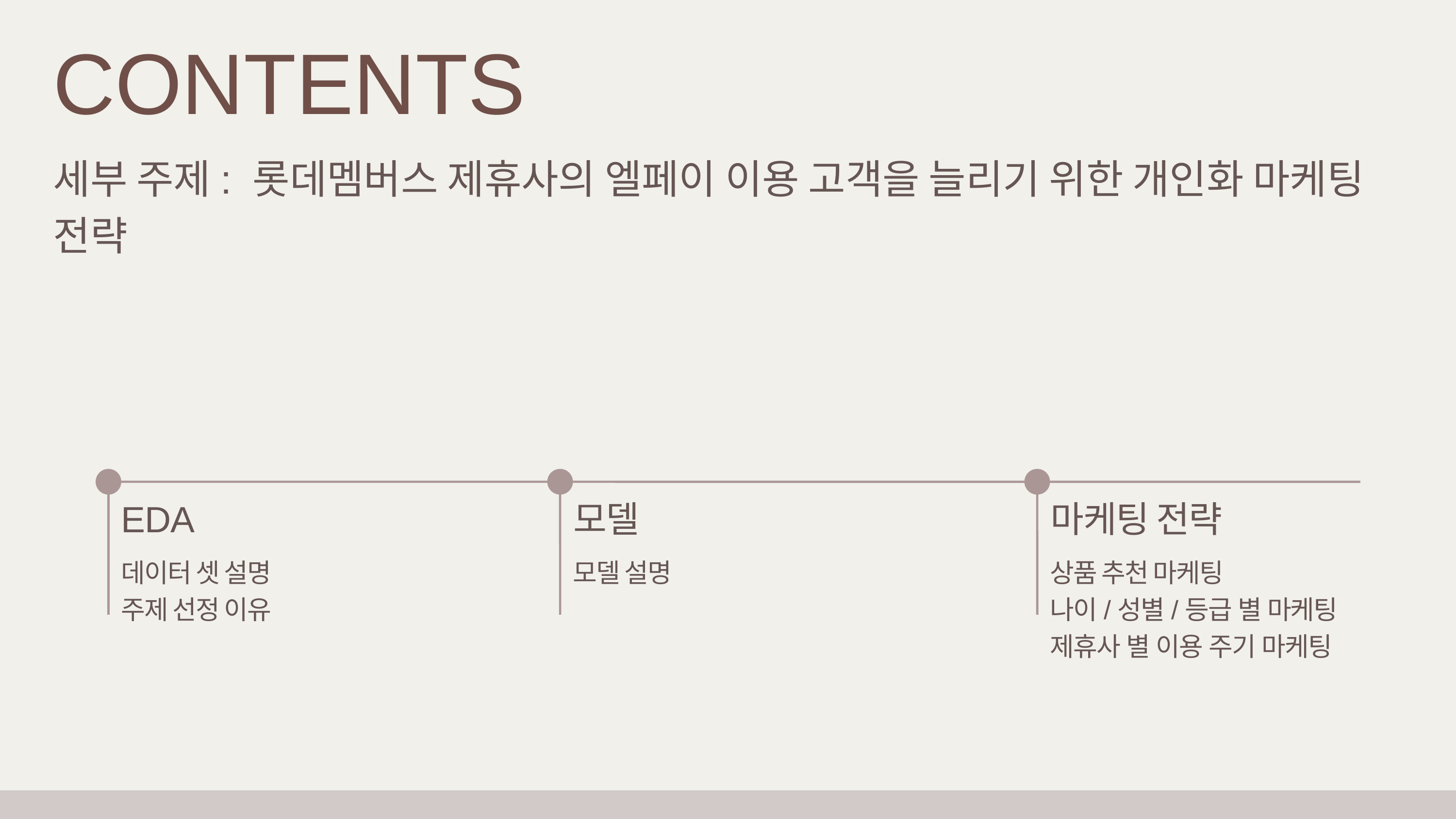

CONTENTS
세부 주제: 롯데멤버스 제휴사의 엘페이 이용 고객을 늘리기 위한 개인화 마케팅 전략

EDA
모델
마케팅 전략

데이터 셋 설명
주제 선정 이유
모델 설명
상품 추천 마케팅
나이/성별/등급 별 마케팅
제휴사 별 이용 주기 마케팅